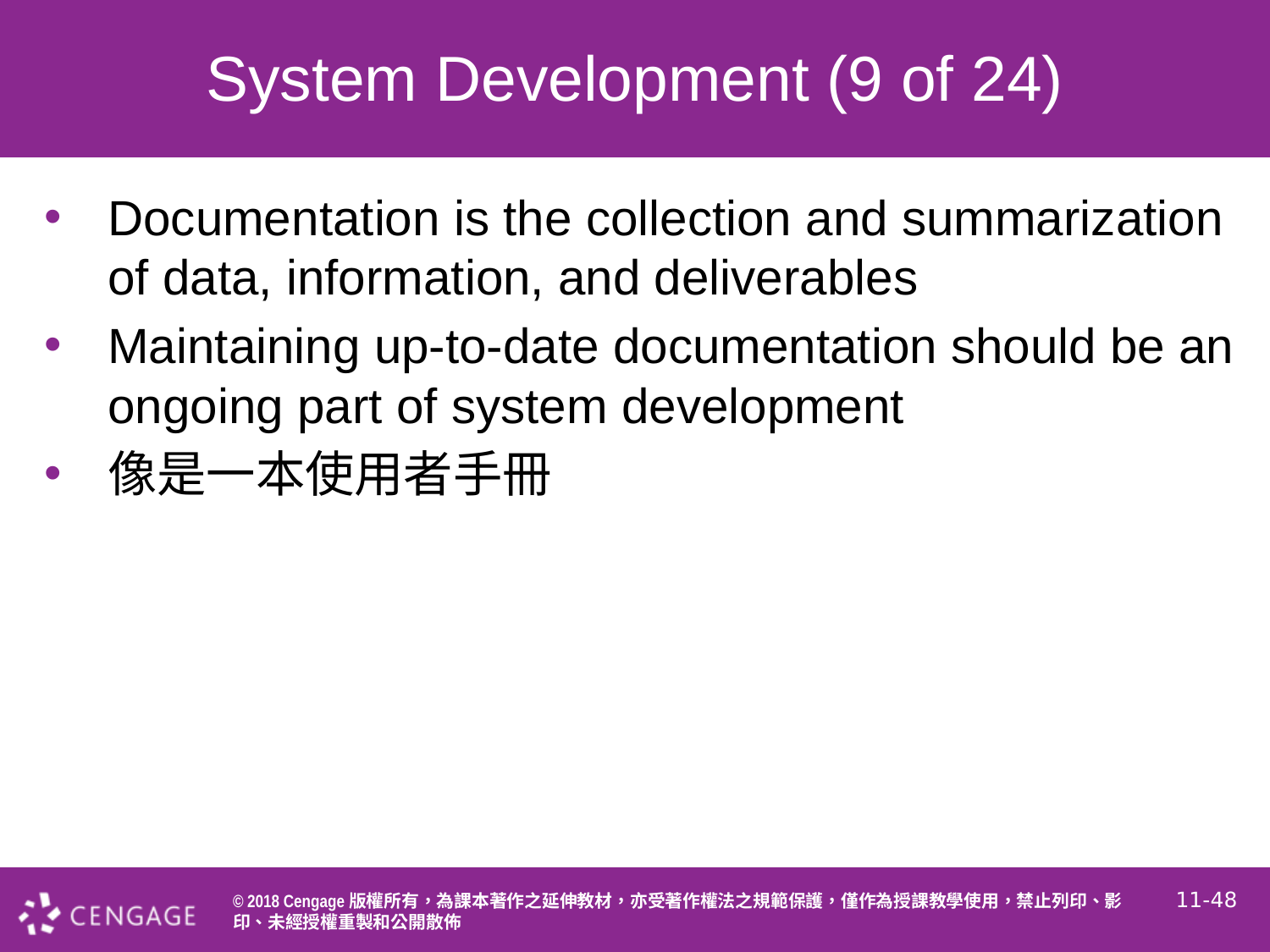

# System Development (9 of 24)
Documentation is the collection and summarization of data, information, and deliverables
Maintaining up-to-date documentation should be an ongoing part of system development
像是一本使用者手冊